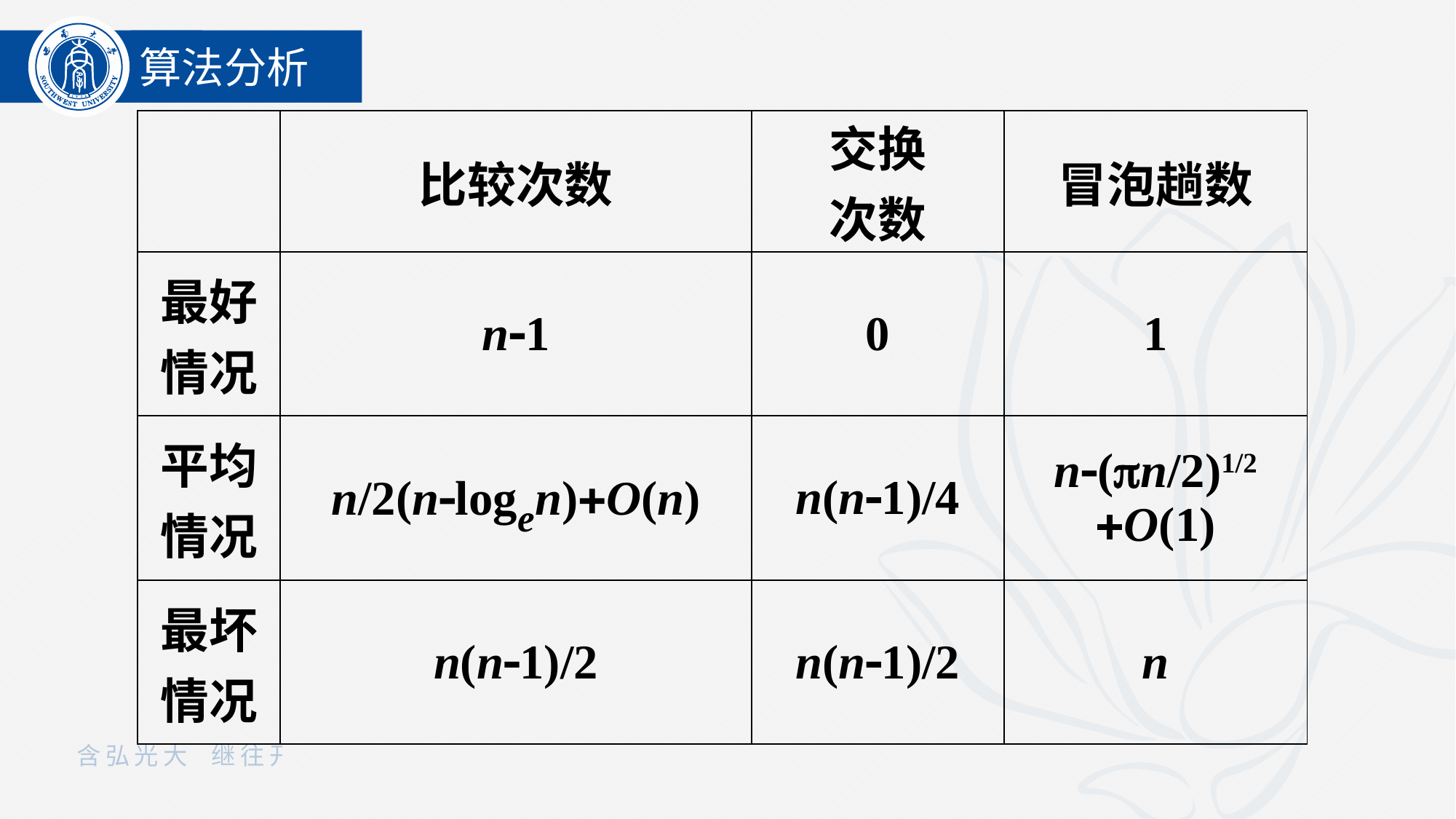

算法分析
|  | 比较次数 | 交换 次数 | 冒泡趟数 |
| --- | --- | --- | --- |
| 最好情况 | n−1 | 0 | 1 |
| 平均情况 | n/2(n−logen)+O(n) | n(n−1)/4 | n−(πn/2)1/2 +O(1) |
| 最坏情况 | n(n−1)/2 | n(n−1)/2 | n |